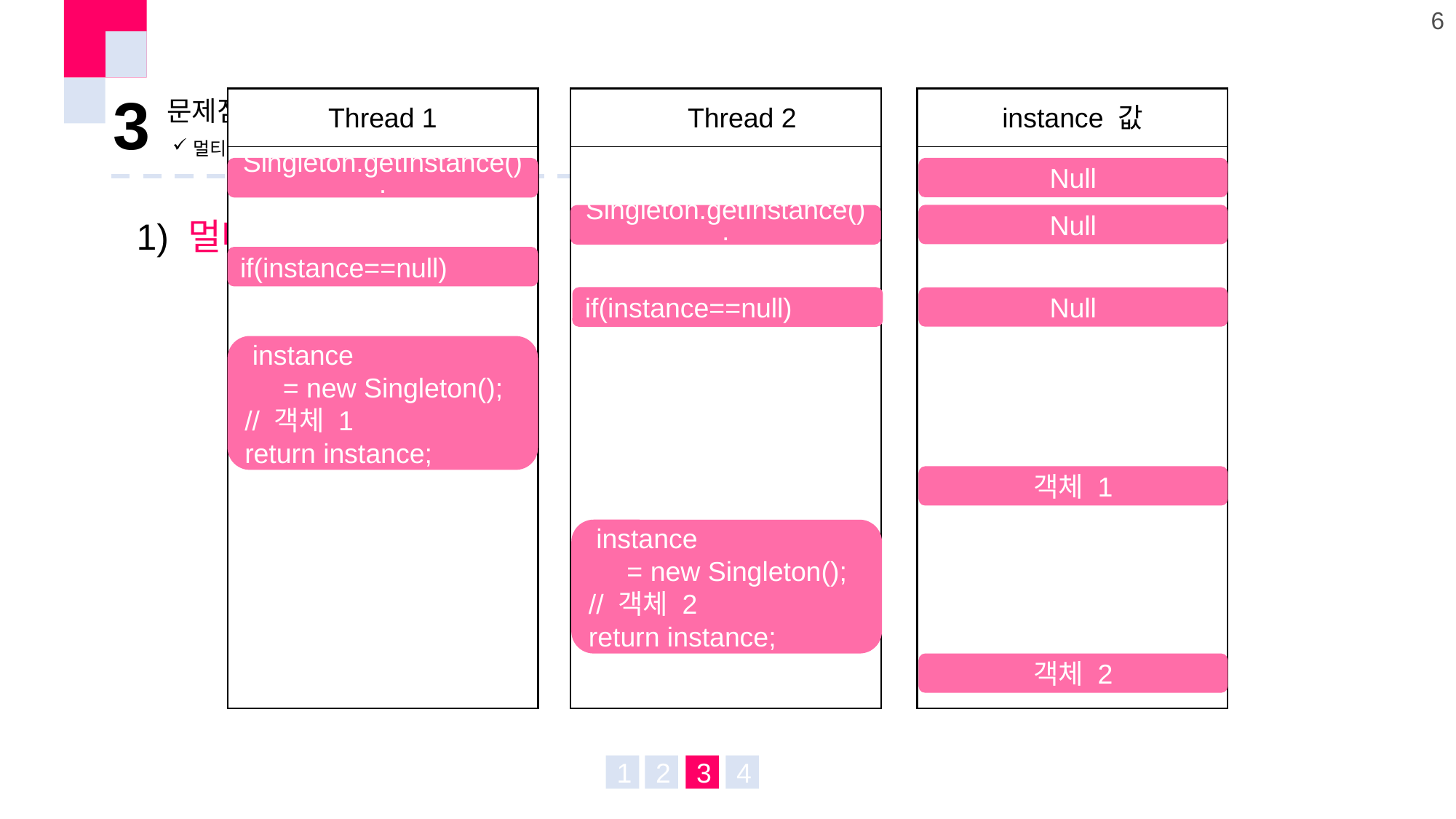

6

 3

문제점

Thread 1

Thread 2

instance 값
멀티 스레드 상황에서 발생하는 문제점
Null
Singleton.getInstance();
Null
Singleton.getInstance();
1) 멀티 스레드
if(instance==null)
if(instance==null)
Null
 instance
     = new Singleton();
// 객체 1
return instance;
객체 1
 instance
     = new Singleton();
// 객체 2
return instance;
객체 2
1
3
2
4